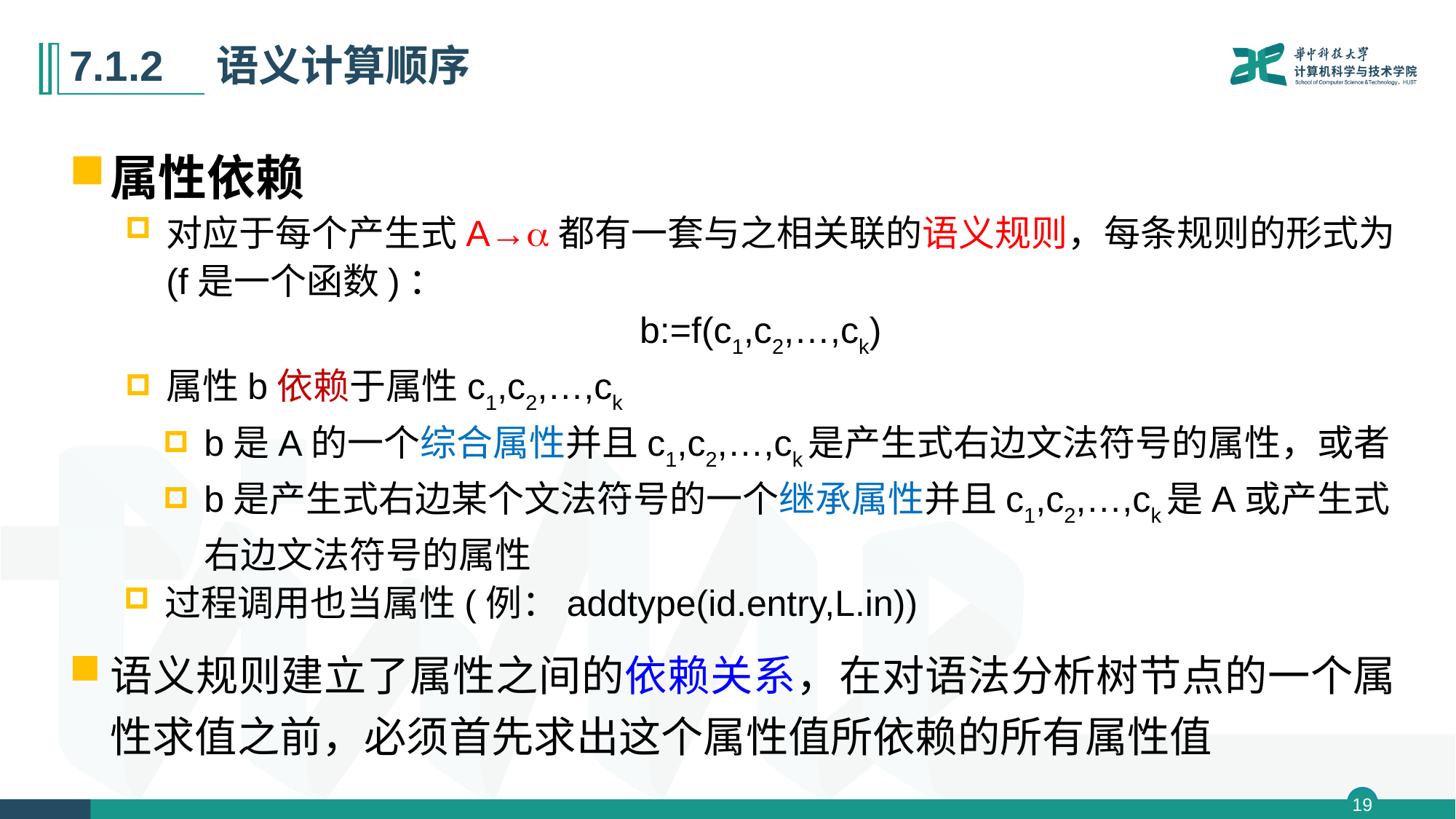

# 7.1.2　语义计算顺序
属性依赖
对应于每个产生式A→α都有一套与之相关联的语义规则，每条规则的形式为(f是一个函数)：
b:=f(c1,c2,…,ck)
属性b依赖于属性c1,c2,…,ck
b是A的一个综合属性并且c1,c2,…,ck是产生式右边文法符号的属性，或者
b是产生式右边某个文法符号的一个继承属性并且c1,c2,…,ck是A或产生式右边文法符号的属性
过程调用也当属性(例：addtype(id.entry,L.in))
语义规则建立了属性之间的依赖关系，在对语法分析树节点的一个属性求值之前，必须首先求出这个属性值所依赖的所有属性值